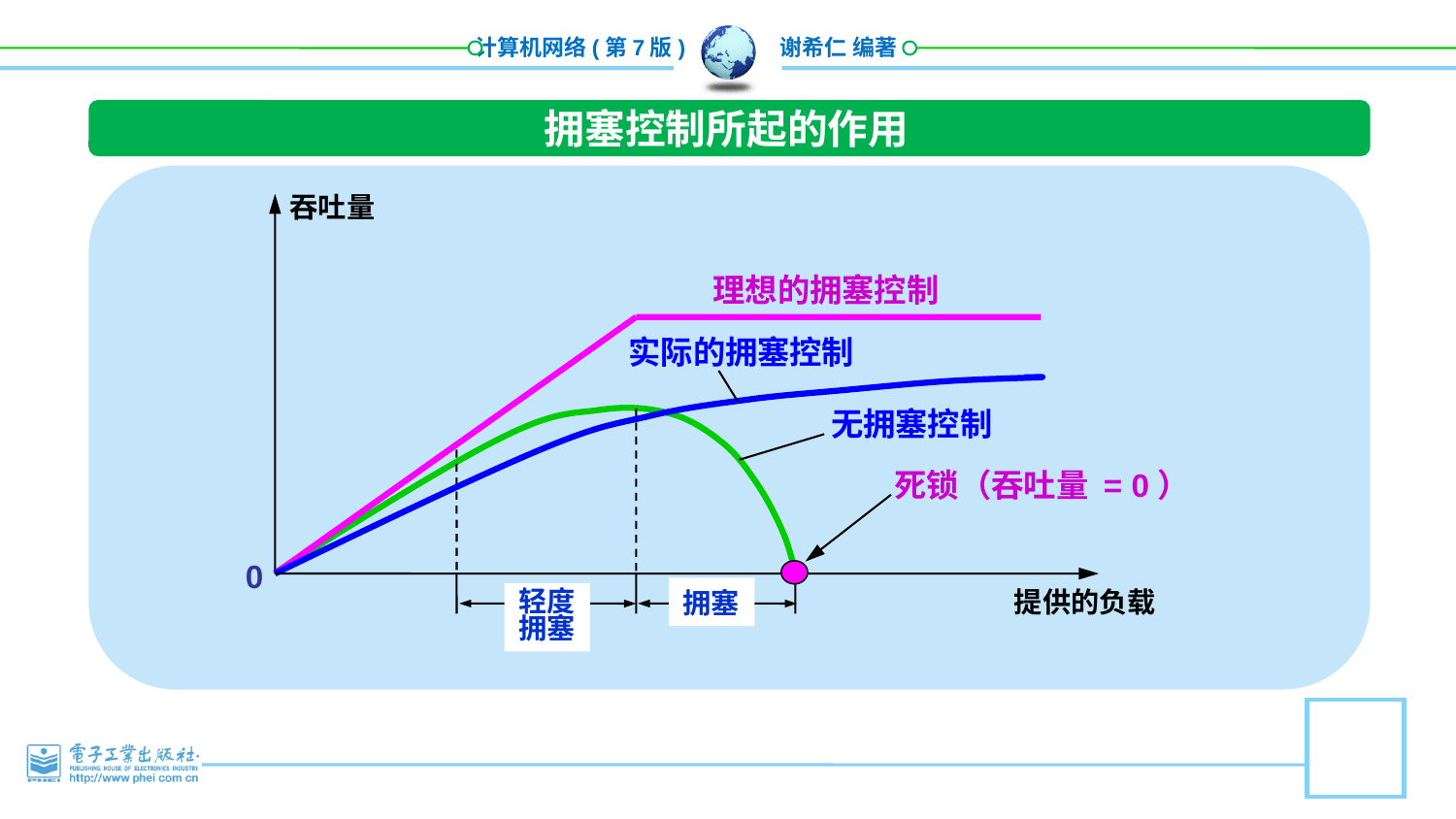

拥塞控制所起的作用

吞吐量
理想的拥塞控制

实际的拥塞控制

无拥塞控制

拥塞
轻度
拥塞

死锁（吞吐量 = 0）

0

提供的负载